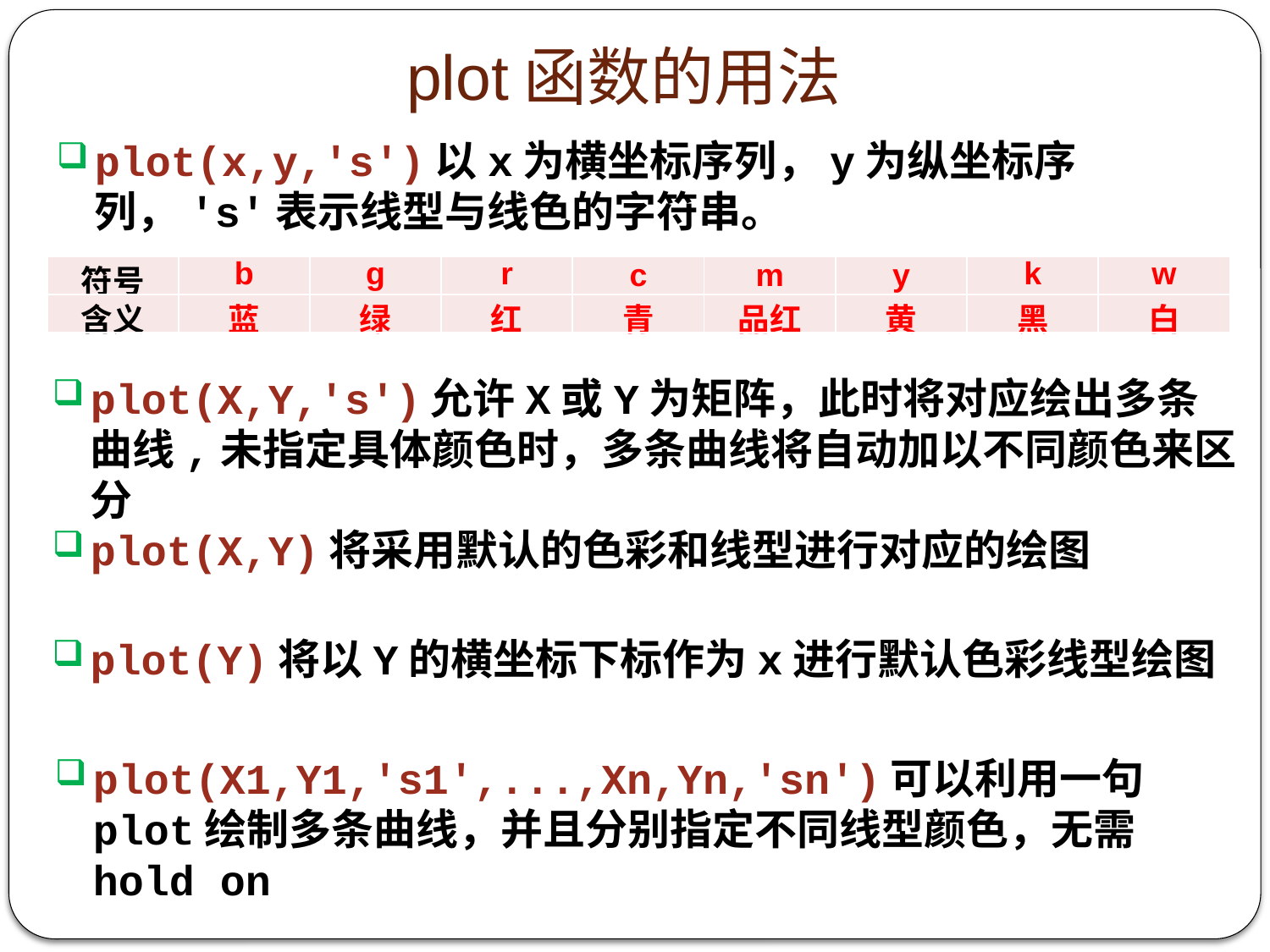

# plot函数的用法
plot(x,y,'s')以x为横坐标序列，y为纵坐标序列，'s'表示线型与线色的字符串。
| 符号 | b | g | r | c | m | y | k | w |
| --- | --- | --- | --- | --- | --- | --- | --- | --- |
| 含义 | 蓝 | 绿 | 红 | 青 | 品红 | 黄 | 黑 | 白 |
plot(X,Y,'s')允许X或Y为矩阵，此时将对应绘出多条曲线,未指定具体颜色时，多条曲线将自动加以不同颜色来区分
plot(X,Y)将采用默认的色彩和线型进行对应的绘图
plot(Y)将以Y的横坐标下标作为x进行默认色彩线型绘图
plot(X1,Y1,'s1',...,Xn,Yn,'sn')可以利用一句plot绘制多条曲线，并且分别指定不同线型颜色，无需hold on